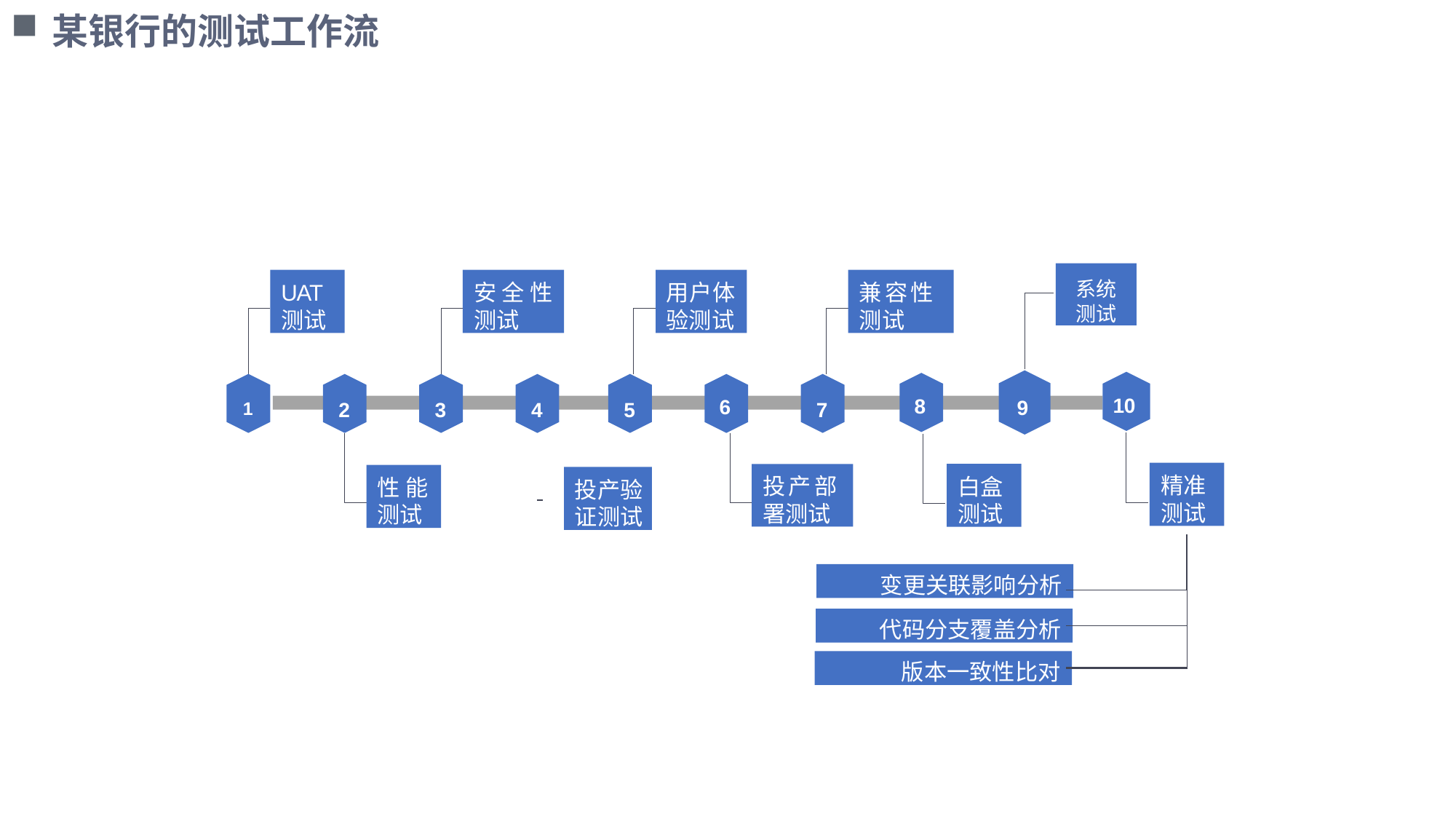

某银行的测试工作流
系统 测试
UAT
测试
安全性 测试
用户体 验测试
兼容性 测试

10
8
6
9
2
3
4
5
7
1

精准 测试
投产部 署测试
白盒 测试
性 能 测试
投产验 证测试

|  |
| --- |
|  |
|  |
变更关联影响分析
代码分支覆盖分析
版本一致性比对